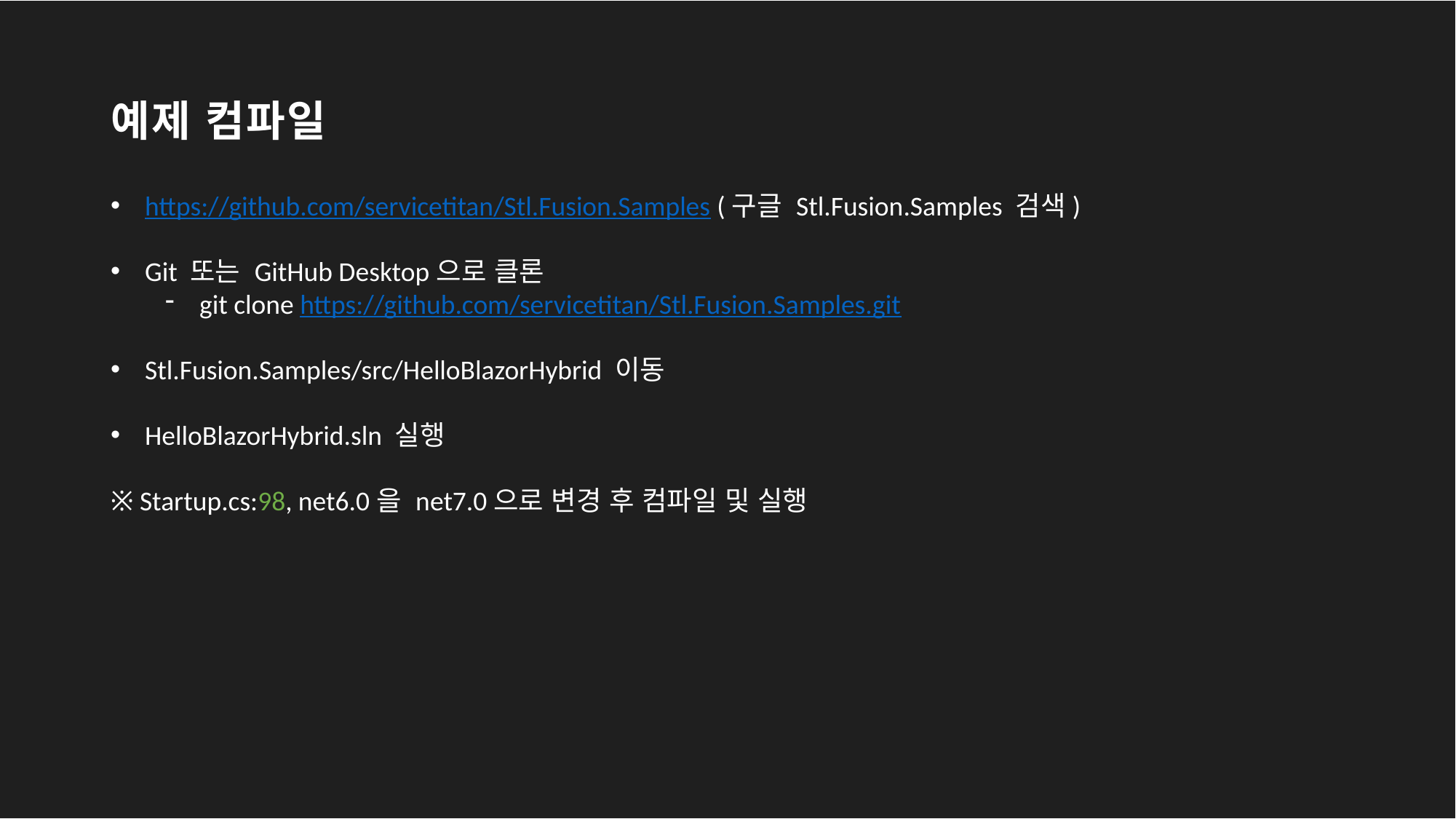

# 예제 컴파일
https://github.com/servicetitan/Stl.Fusion.Samples (구글 Stl.Fusion.Samples 검색)

Git 또는 GitHub Desktop으로 클론
git clone https://github.com/servicetitan/Stl.Fusion.Samples.git

Stl.Fusion.Samples/src/HelloBlazorHybrid 이동

HelloBlazorHybrid.sln 실행

※ Startup.cs:98, net6.0을 net7.0으로 변경 후 컴파일 및 실행